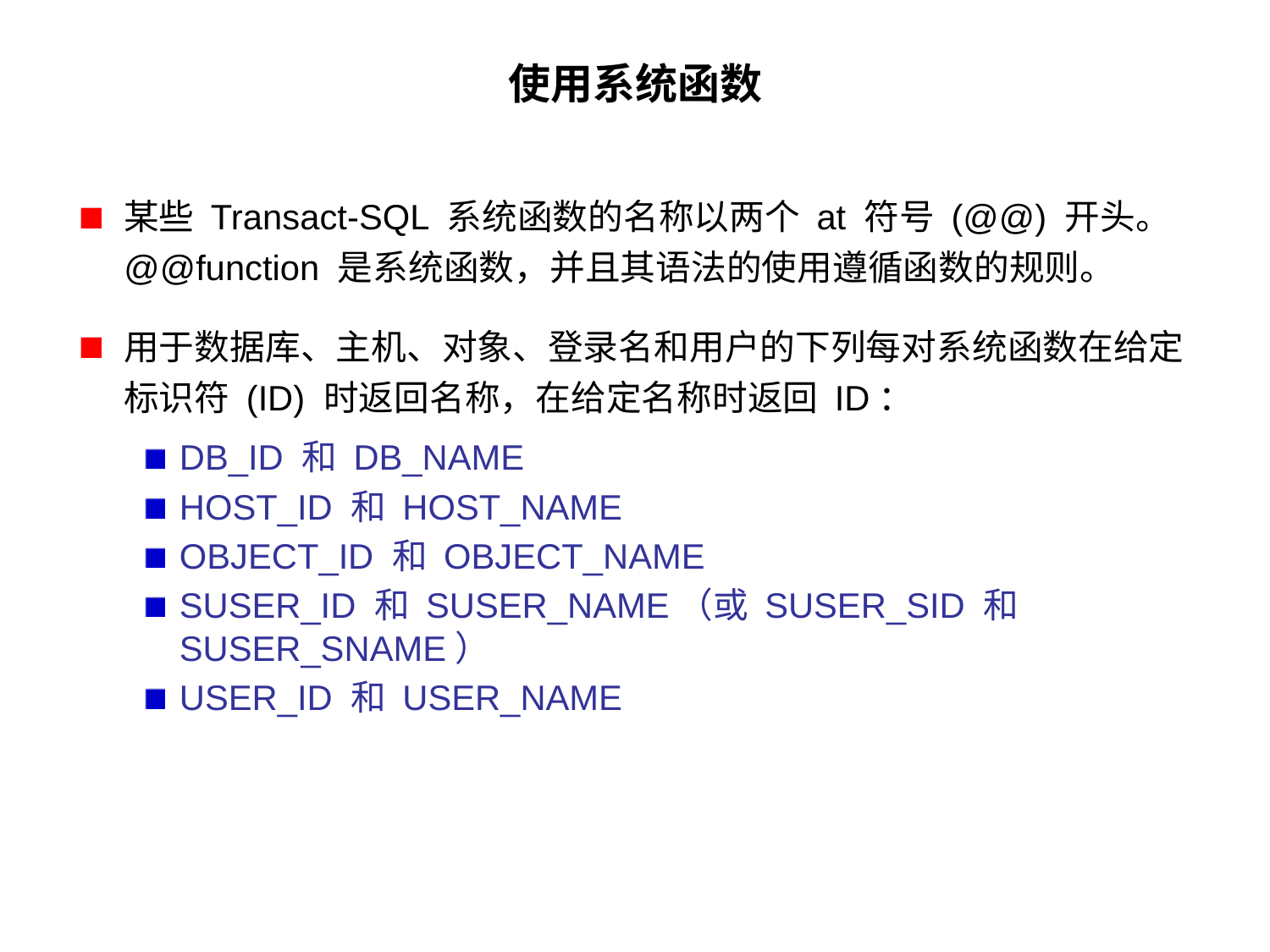

# 使用系统函数
某些 Transact-SQL 系统函数的名称以两个 at 符号 (@@) 开头。@@function 是系统函数，并且其语法的使用遵循函数的规则。
用于数据库、主机、对象、登录名和用户的下列每对系统函数在给定标识符 (ID) 时返回名称，在给定名称时返回 ID：
DB_ID 和 DB_NAME
HOST_ID 和 HOST_NAME
OBJECT_ID 和 OBJECT_NAME
SUSER_ID 和 SUSER_NAME（或 SUSER_SID 和 SUSER_SNAME）
USER_ID 和 USER_NAME